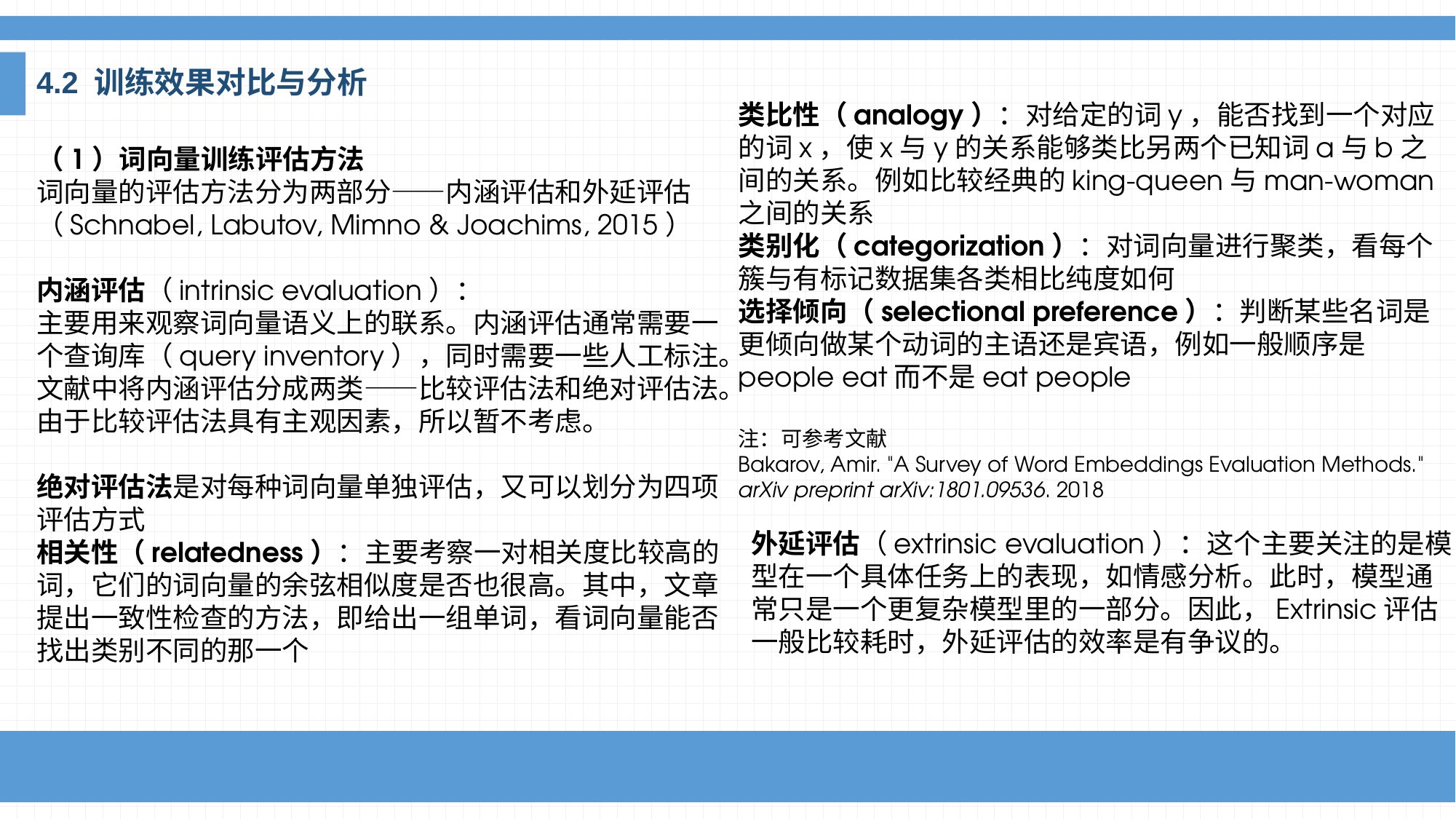

4.2 训练效果对比与分析
类比性（analogy）：对给定的词y，能否找到一个对应的词x，使x与y的关系能够类比另两个已知词a与b之间的关系。例如比较经典的king-queen与man-woman之间的关系
类别化（categorization）：对词向量进行聚类，看每个簇与有标记数据集各类相比纯度如何
选择倾向（selectional preference）：判断某些名词是更倾向做某个动词的主语还是宾语，例如一般顺序是people eat而不是eat people

注：可参考文献
Bakarov, Amir. "A Survey of Word Embeddings Evaluation Methods." arXiv preprint arXiv:1801.09536. 2018
（1）词向量训练评估方法
词向量的评估方法分为两部分——内涵评估和外延评估（Schnabel, Labutov, Mimno & Joachims, 2015）

内涵评估（intrinsic evaluation）：
主要用来观察词向量语义上的联系。内涵评估通常需要一个查询库（query inventory），同时需要一些人工标注。文献中将内涵评估分成两类——比较评估法和绝对评估法。由于比较评估法具有主观因素，所以暂不考虑。

绝对评估法是对每种词向量单独评估，又可以划分为四项评估方式
相关性（relatedness）：主要考察一对相关度比较高的词，它们的词向量的余弦相似度是否也很高。其中，文章提出一致性检查的方法，即给出一组单词，看词向量能否找出类别不同的那一个
外延评估（extrinsic evaluation）：这个主要关注的是模型在一个具体任务上的表现，如情感分析。此时，模型通常只是一个更复杂模型里的一部分。因此，Extrinsic评估一般比较耗时，外延评估的效率是有争议的。